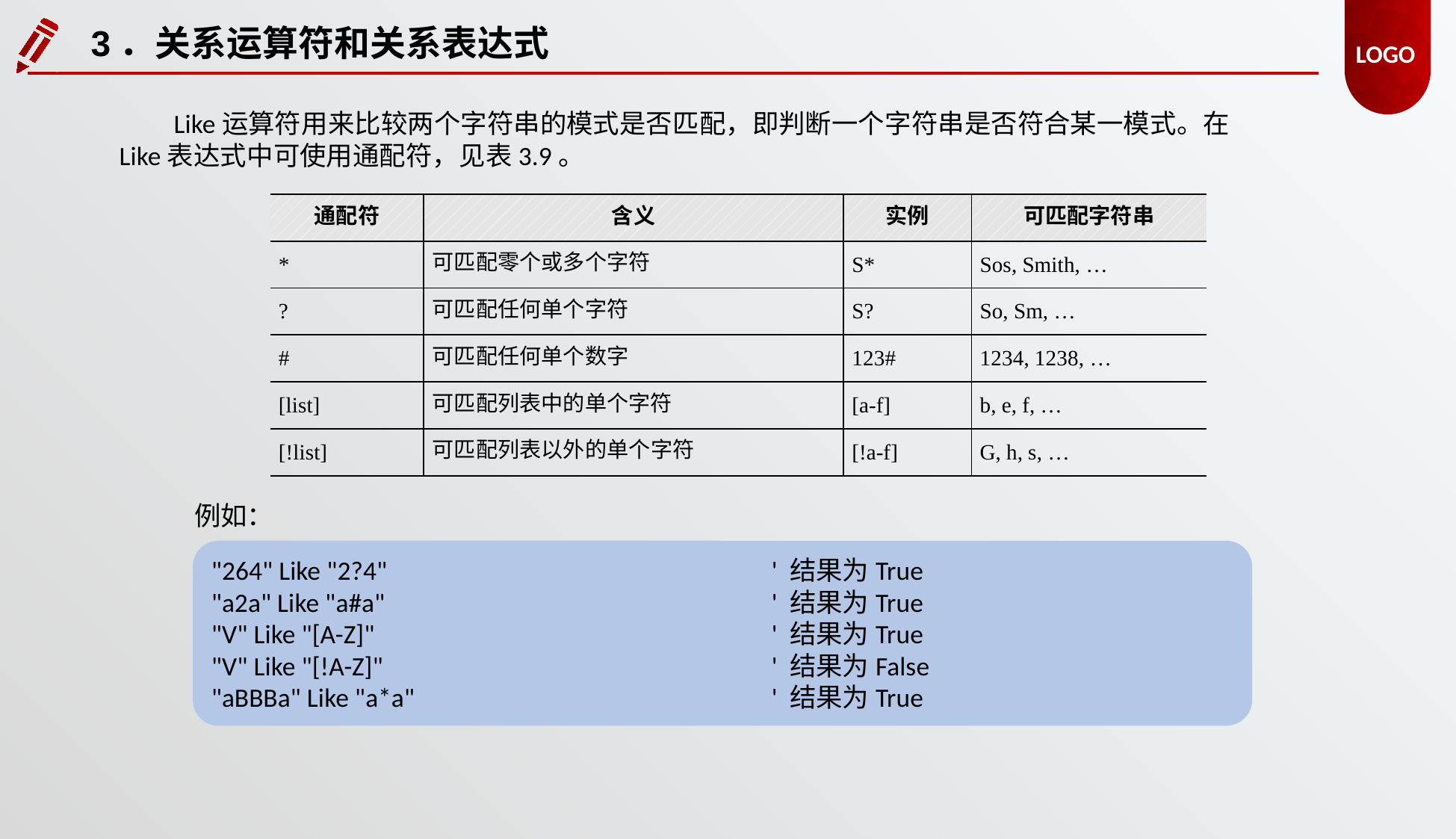

3．关系运算符和关系表达式
Like运算符用来比较两个字符串的模式是否匹配，即判断一个字符串是否符合某一模式。在Like表达式中可使用通配符，见表3.9。
| 通配符 | 含义 | 实例 | 可匹配字符串 |
| --- | --- | --- | --- |
| \* | 可匹配零个或多个字符 | S\* | Sos, Smith, … |
| ? | 可匹配任何单个字符 | S? | So, Sm, … |
| # | 可匹配任何单个数字 | 123# | 1234, 1238, … |
| [list] | 可匹配列表中的单个字符 | [a-f] | b, e, f, … |
| [!list] | 可匹配列表以外的单个字符 | [!a-f] | G, h, s, … |
例如：
"264" Like "2?4"				' 结果为True
"a2a" Like "a#a"				' 结果为True
"V" Like "[A-Z]"				' 结果为True
"V" Like "[!A-Z]"				' 结果为False
"aBBBa" Like "a*a"				' 结果为True